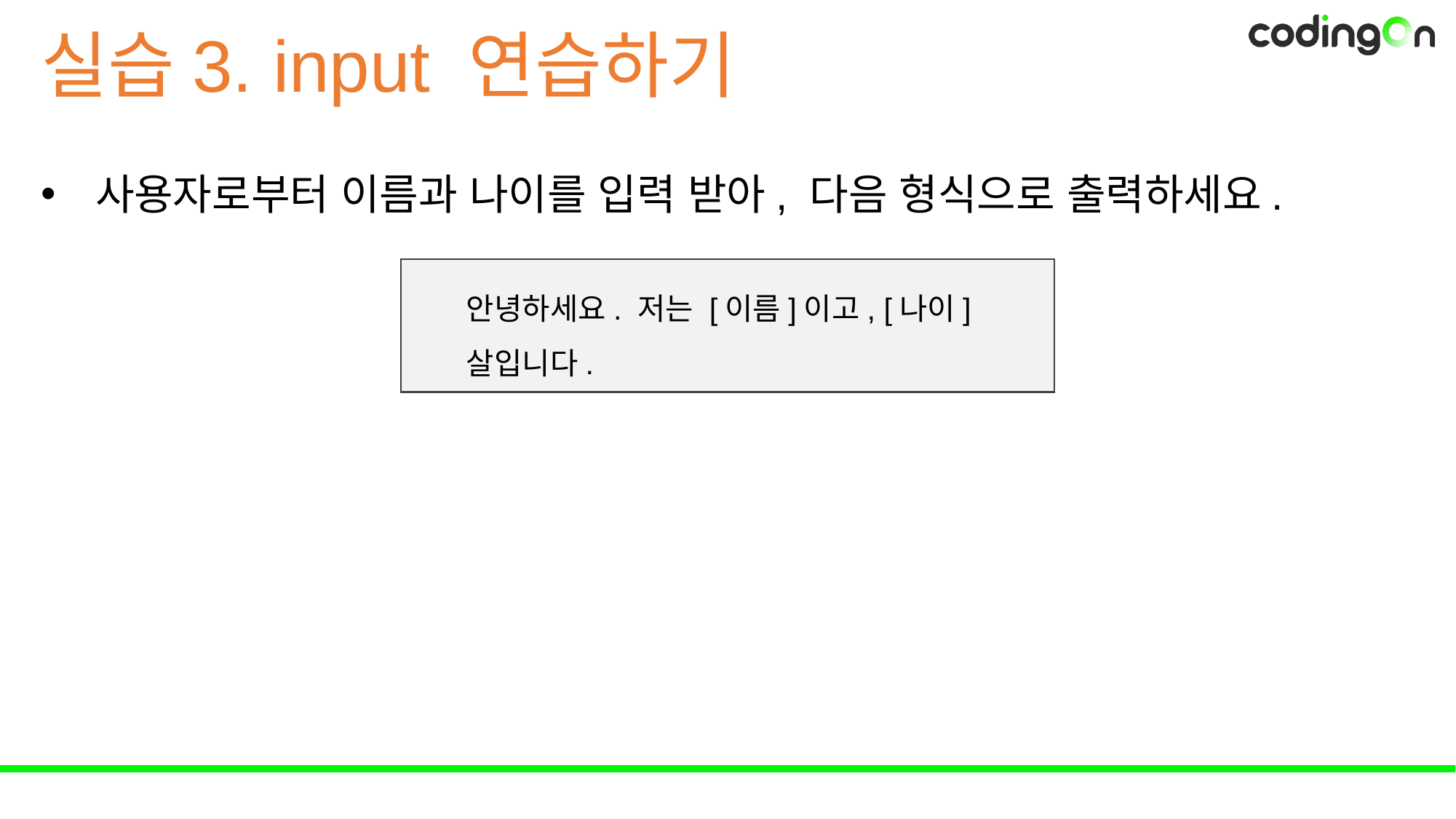

실습3. input 연습하기
사용자로부터 이름과 나이를 입력 받아, 다음 형식으로 출력하세요.
안녕하세요. 저는 [이름]이고, [나이]살입니다.